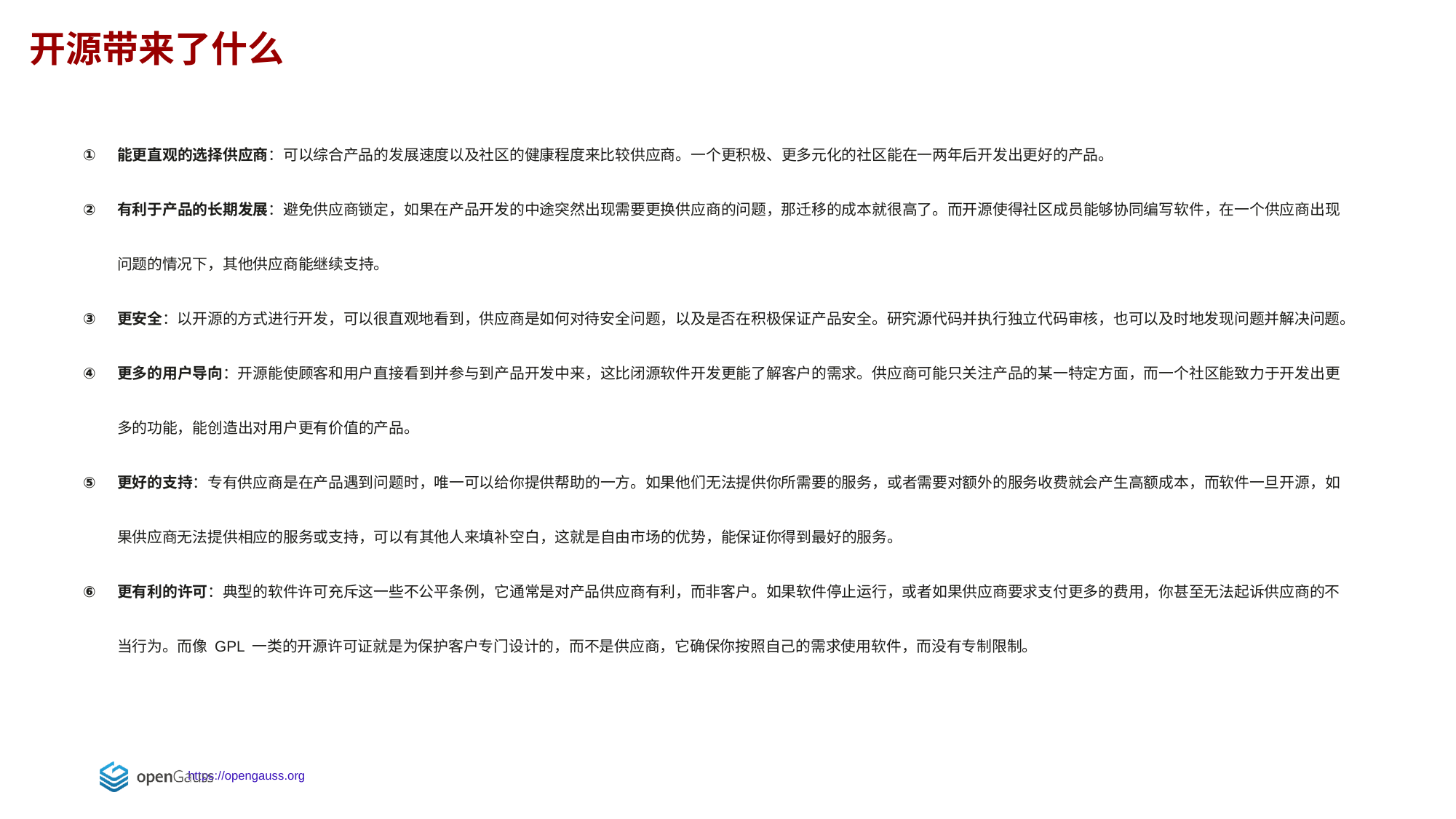

开源带来了什么
能更直观的选择供应商：可以综合产品的发展速度以及社区的健康程度来比较供应商。一个更积极、更多元化的社区能在一两年后开发出更好的产品。
有利于产品的长期发展：避免供应商锁定，如果在产品开发的中途突然出现需要更换供应商的问题，那迁移的成本就很高了。而开源使得社区成员能够协同编写软件，在一个供应商出现问题的情况下，其他供应商能继续支持。
更安全：以开源的方式进行开发，可以很直观地看到，供应商是如何对待安全问题，以及是否在积极保证产品安全。研究源代码并执行独立代码审核，也可以及时地发现问题并解决问题。
更多的用户导向：开源能使顾客和用户直接看到并参与到产品开发中来，这比闭源软件开发更能了解客户的需求。供应商可能只关注产品的某一特定方面，而一个社区能致力于开发出更多的功能，能创造出对用户更有价值的产品。
更好的支持：专有供应商是在产品遇到问题时，唯一可以给你提供帮助的一方。如果他们无法提供你所需要的服务，或者需要对额外的服务收费就会产生高额成本，而软件一旦开源，如果供应商无法提供相应的服务或支持，可以有其他人来填补空白，这就是自由市场的优势，能保证你得到最好的服务。
更有利的许可：典型的软件许可充斥这一些不公平条例，它通常是对产品供应商有利，而非客户。如果软件停止运行，或者如果供应商要求支付更多的费用，你甚至无法起诉供应商的不当行为。而像 GPL 一类的开源许可证就是为保护客户专门设计的，而不是供应商，它确保你按照自己的需求使用软件，而没有专制限制。